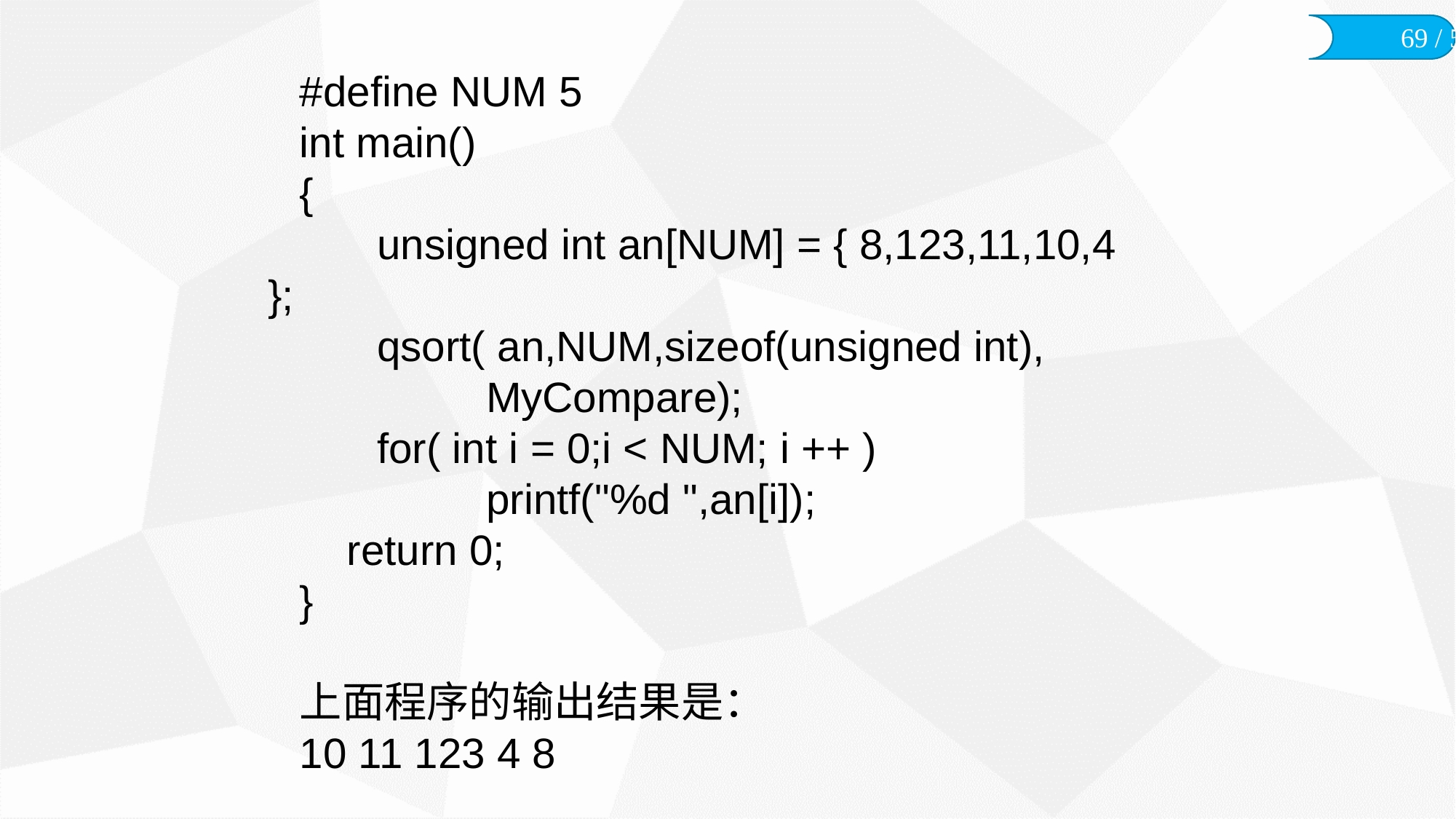

#define NUM 5
int main()
{
	unsigned int an[NUM] = { 8,123,11,10,4 };
	qsort( an,NUM,sizeof(unsigned int),
		MyCompare);
	for( int i = 0;i < NUM; i ++ )
		printf("%d ",an[i]);
    return 0;
}

上面程序的输出结果是：
10 11 123 4 8